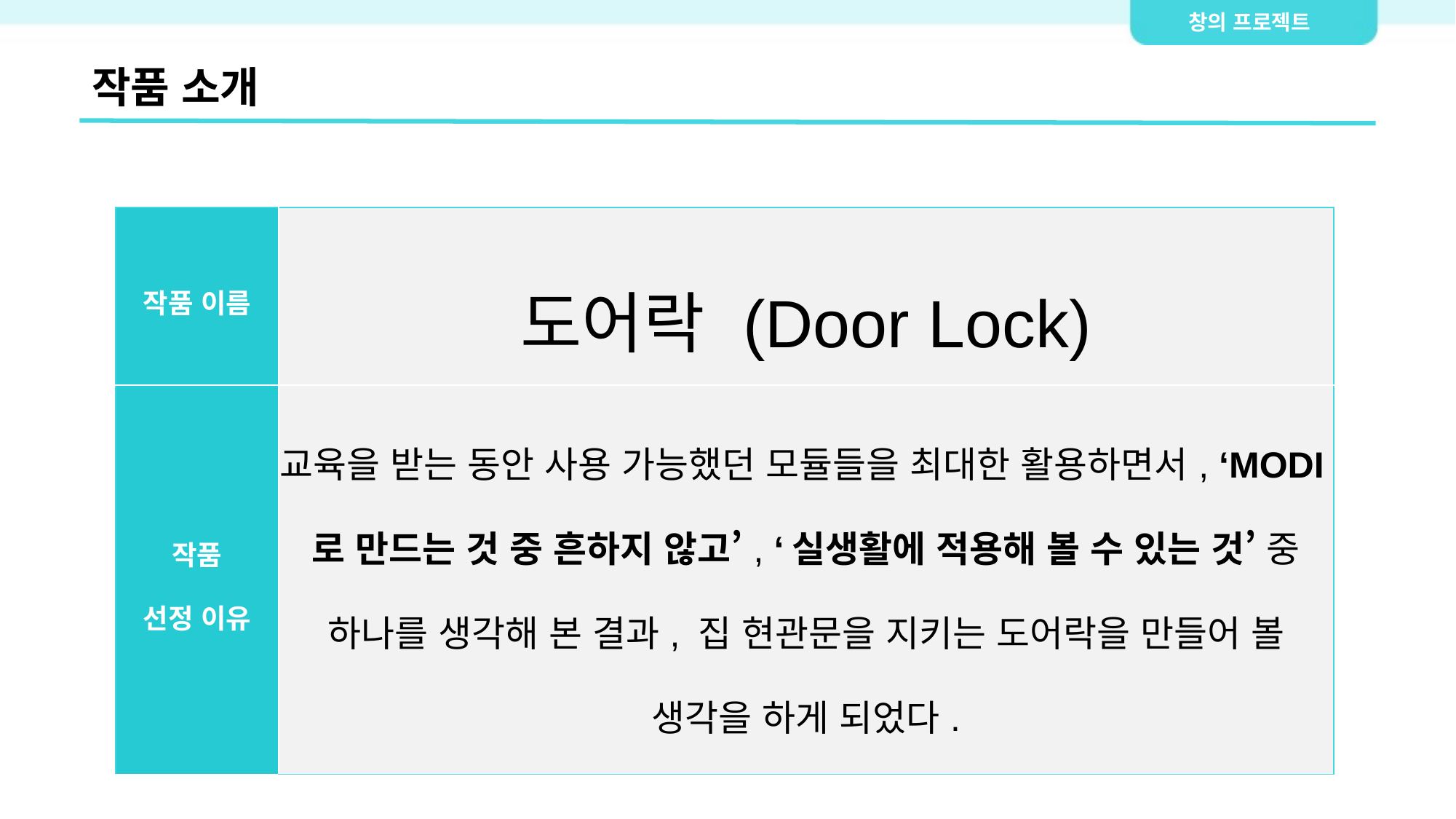

작품 소개
| 작품 이름 | 도어락 (Door Lock) |
| --- | --- |
| 작품 선정 이유 | 교육을 받는 동안 사용 가능했던 모듈들을 최대한 활용하면서, ‘MODI로 만드는 것 중 흔하지 않고’, ‘실생활에 적용해 볼 수 있는 것’ 중 하나를 생각해 본 결과, 집 현관문을 지키는 도어락을 만들어 볼 생각을 하게 되었다. |